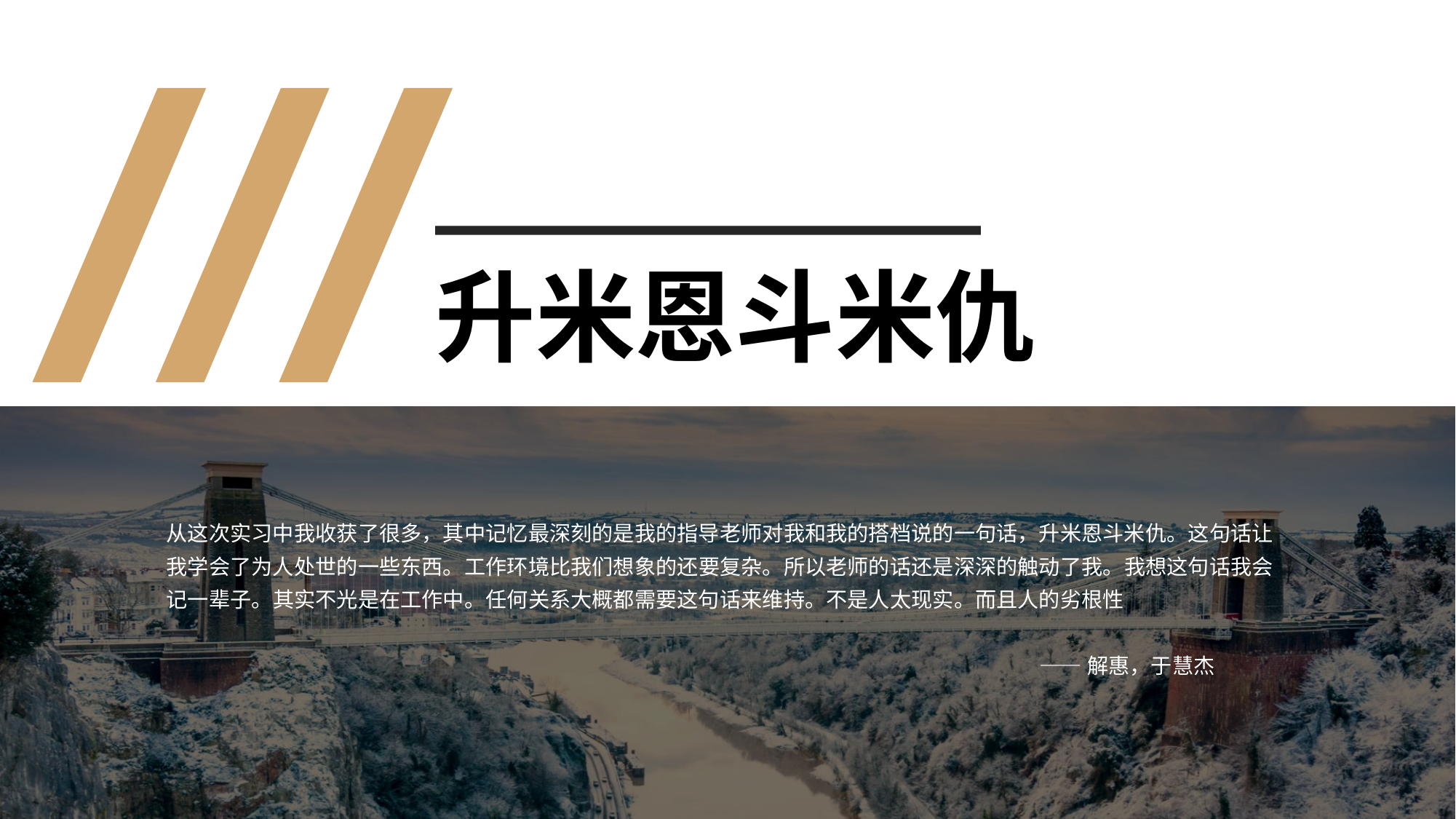

——————
升米恩斗米仇
从这次实习中我收获了很多，其中记忆最深刻的是我的指导老师对我和我的搭档说的一句话，升米恩斗米仇。这句话让我学会了为人处世的一些东西。工作环境比我们想象的还要复杂。所以老师的话还是深深的触动了我。我想这句话我会记一辈子。其实不光是在工作中。任何关系大概都需要这句话来维持。不是人太现实。而且人的劣根性

								——解惠，于慧杰